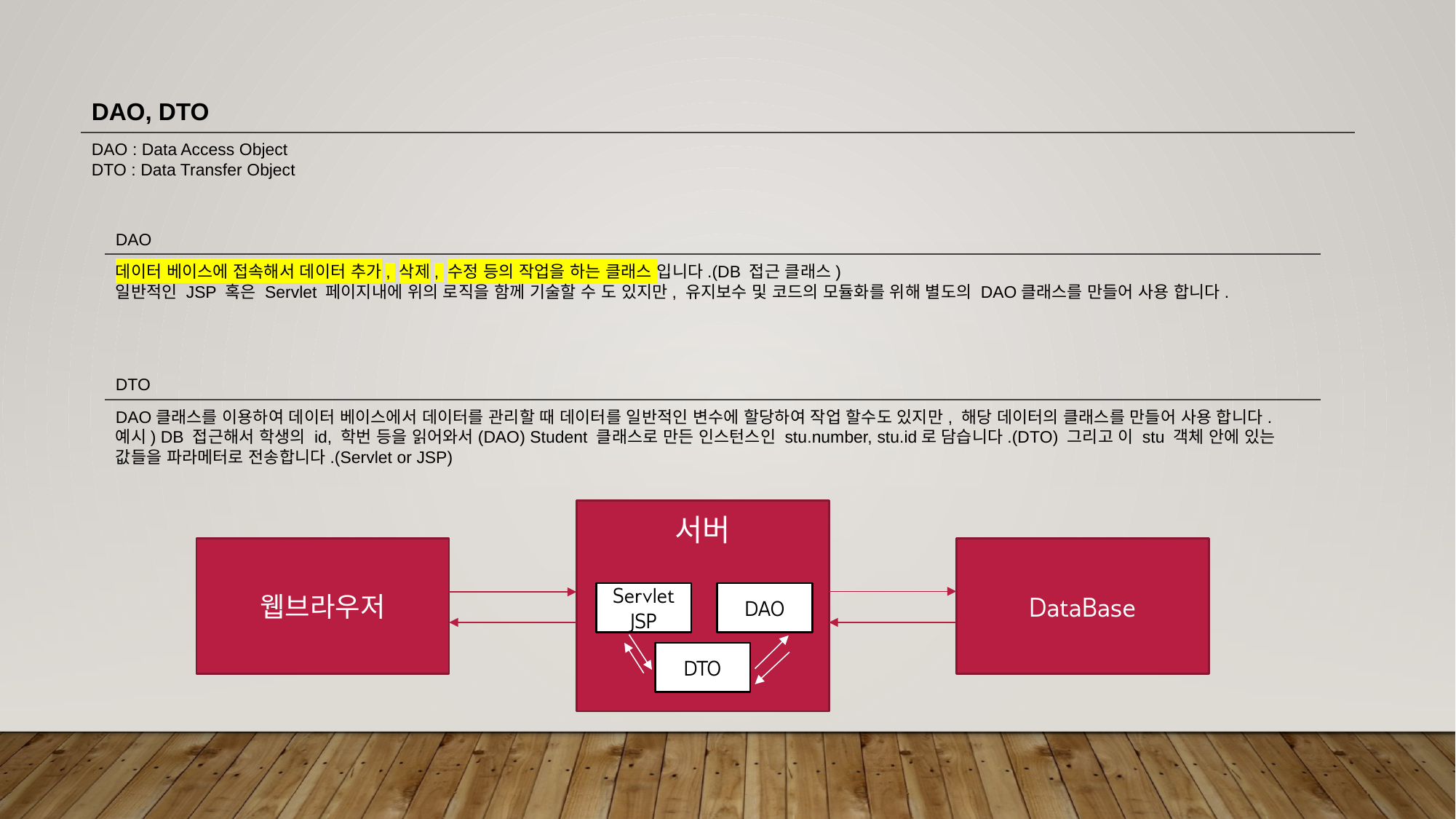

DAO, DTO
DAO : Data Access Object
DTO : Data Transfer Object
DAO
데이터 베이스에 접속해서 데이터 추가, 삭제, 수정 등의 작업을 하는 클래스 입니다.(DB 접근 클래스)
일반적인 JSP 혹은 Servlet 페이지내에 위의 로직을 함께 기술할 수 도 있지만, 유지보수 및 코드의 모듈화를 위해 별도의 DAO클래스를 만들어 사용 합니다.
DTO
DAO클래스를 이용하여 데이터 베이스에서 데이터를 관리할 때 데이터를 일반적인 변수에 할당하여 작업 할수도 있지만, 해당 데이터의 클래스를 만들어 사용 합니다.
예시) DB 접근해서 학생의 id, 학번 등을 읽어와서(DAO) Student 클래스로 만든 인스턴스인 stu.number, stu.id로 담습니다.(DTO) 그리고 이 stu 객체 안에 있는
값들을 파라메터로 전송합니다.(Servlet or JSP)

서버
웹브라우저
DataBase
Servlet
JSP
DAO
DTO